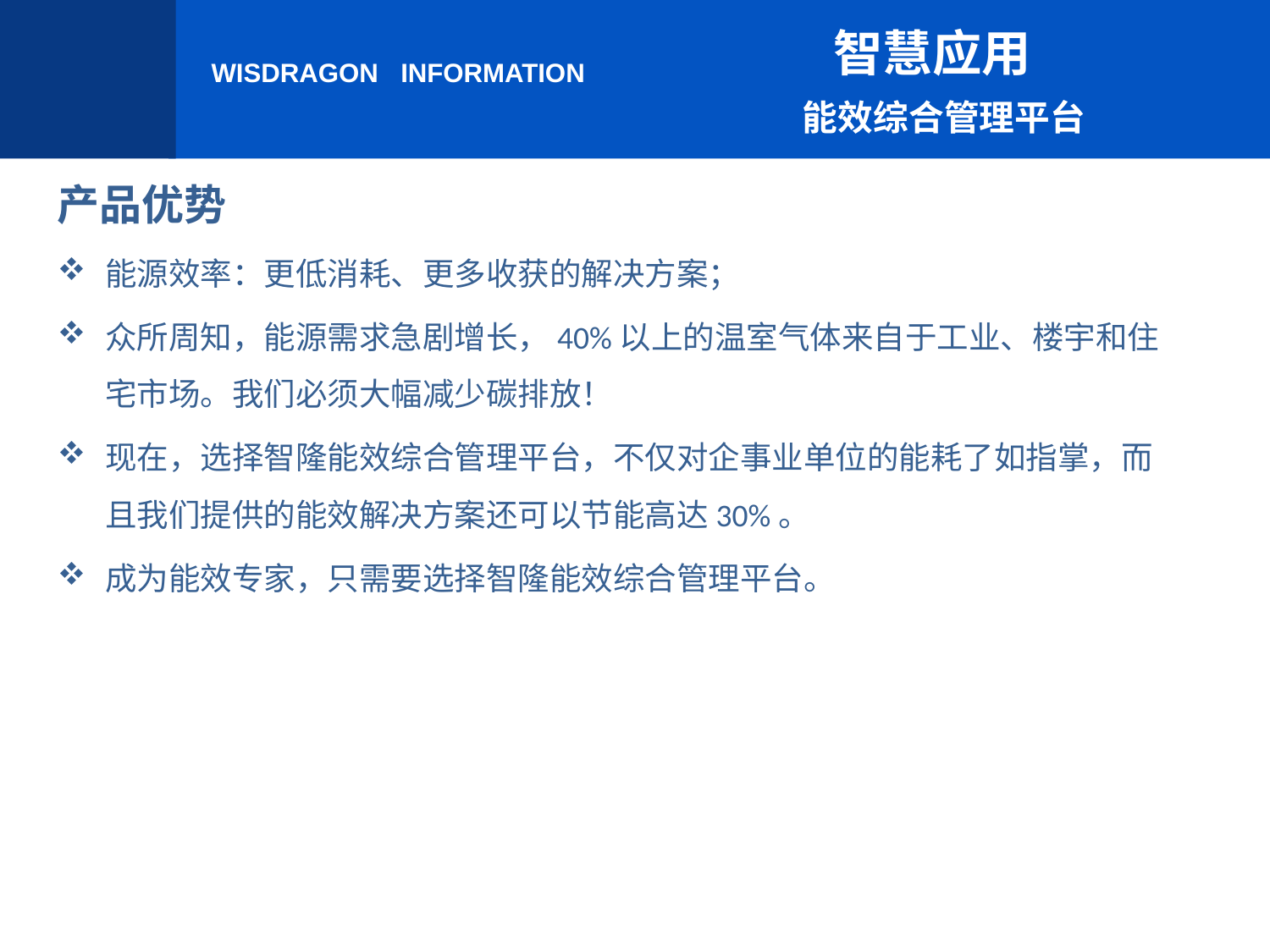

智慧应用
 能效综合管理平台
产品优势
能源效率：更低消耗、更多收获的解决方案；
众所周知，能源需求急剧增长，40%以上的温室气体来自于工业、楼宇和住宅市场。我们必须大幅减少碳排放！
现在，选择智隆能效综合管理平台，不仅对企事业单位的能耗了如指掌，而且我们提供的能效解决方案还可以节能高达30%。
成为能效专家，只需要选择智隆能效综合管理平台。